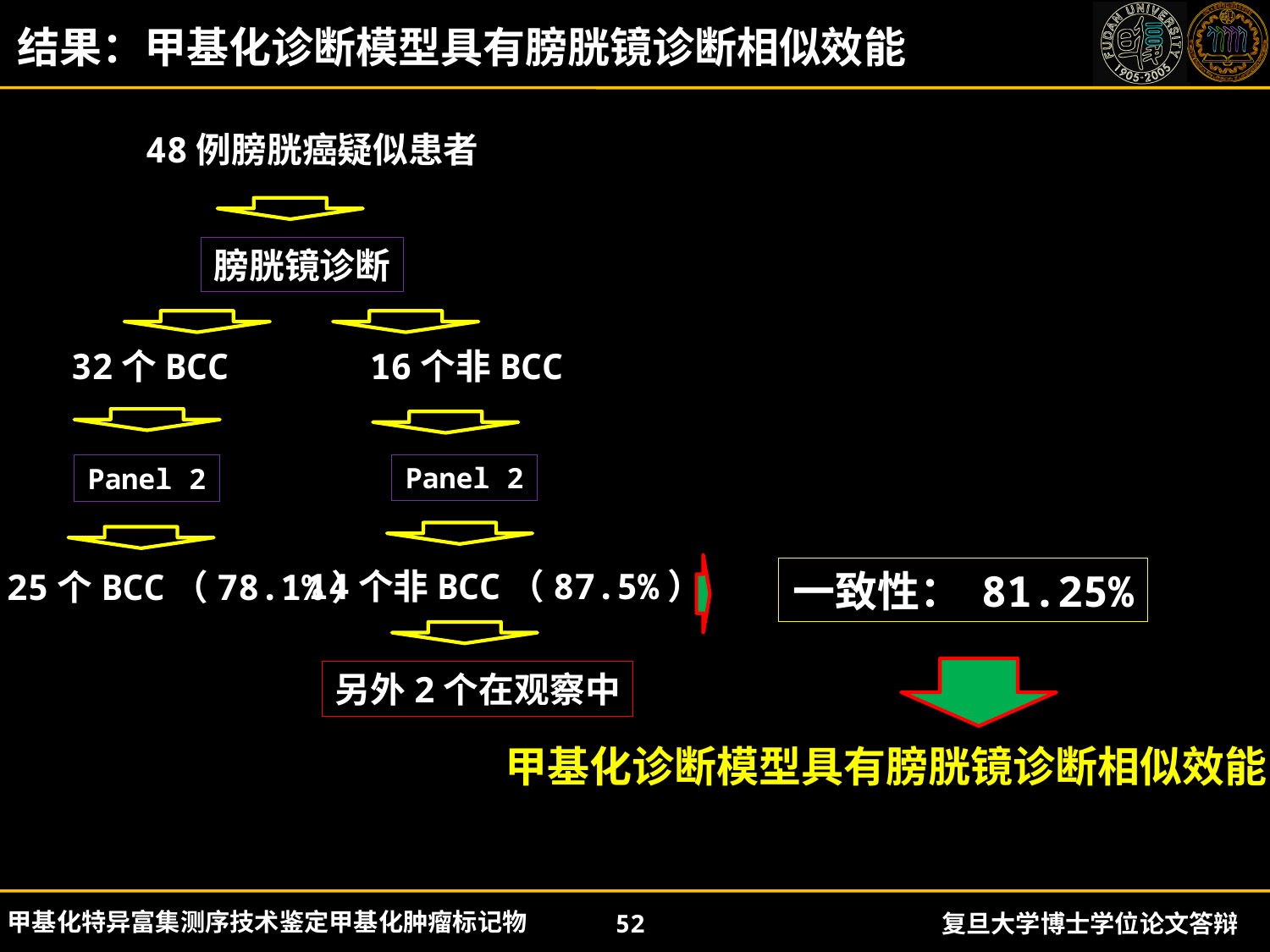

结果：甲基化诊断模型具有膀胱镜诊断相似效能
48例膀胱癌疑似患者

膀胱镜诊断

32个BCC
16个非BCC

Panel 2
Panel 2

14个非BCC（87.5%）
一致性： 81.25%
25个BCC（78.1%）

另外2个在观察中
甲基化诊断模型具有膀胱镜诊断相似效能
 甲基化特异富集测序技术鉴定甲基化肿瘤标记物
52
复旦大学博士学位论文答辩